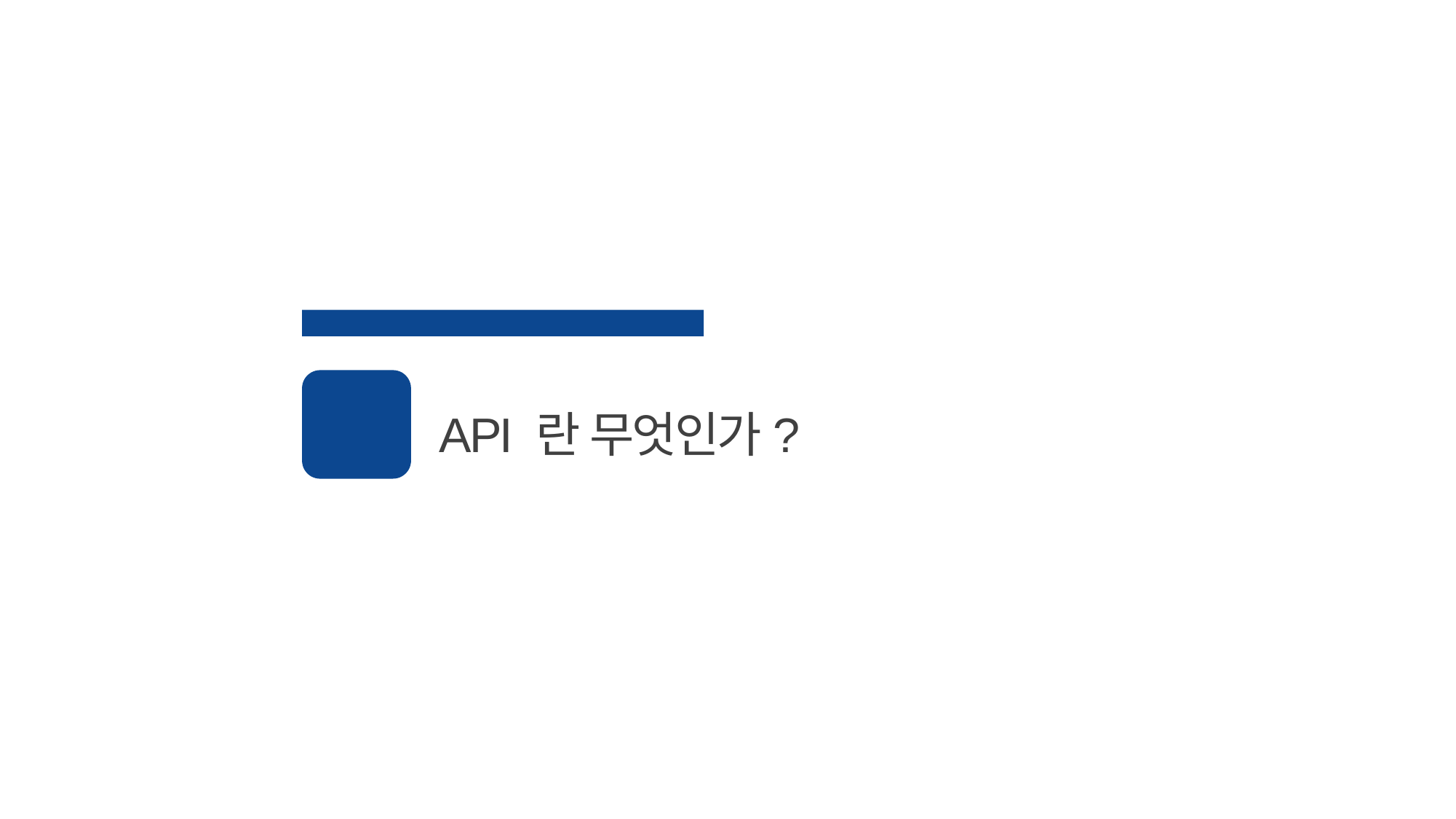

2020 핀테크 리더스 아카데미
API 란 무엇인가?